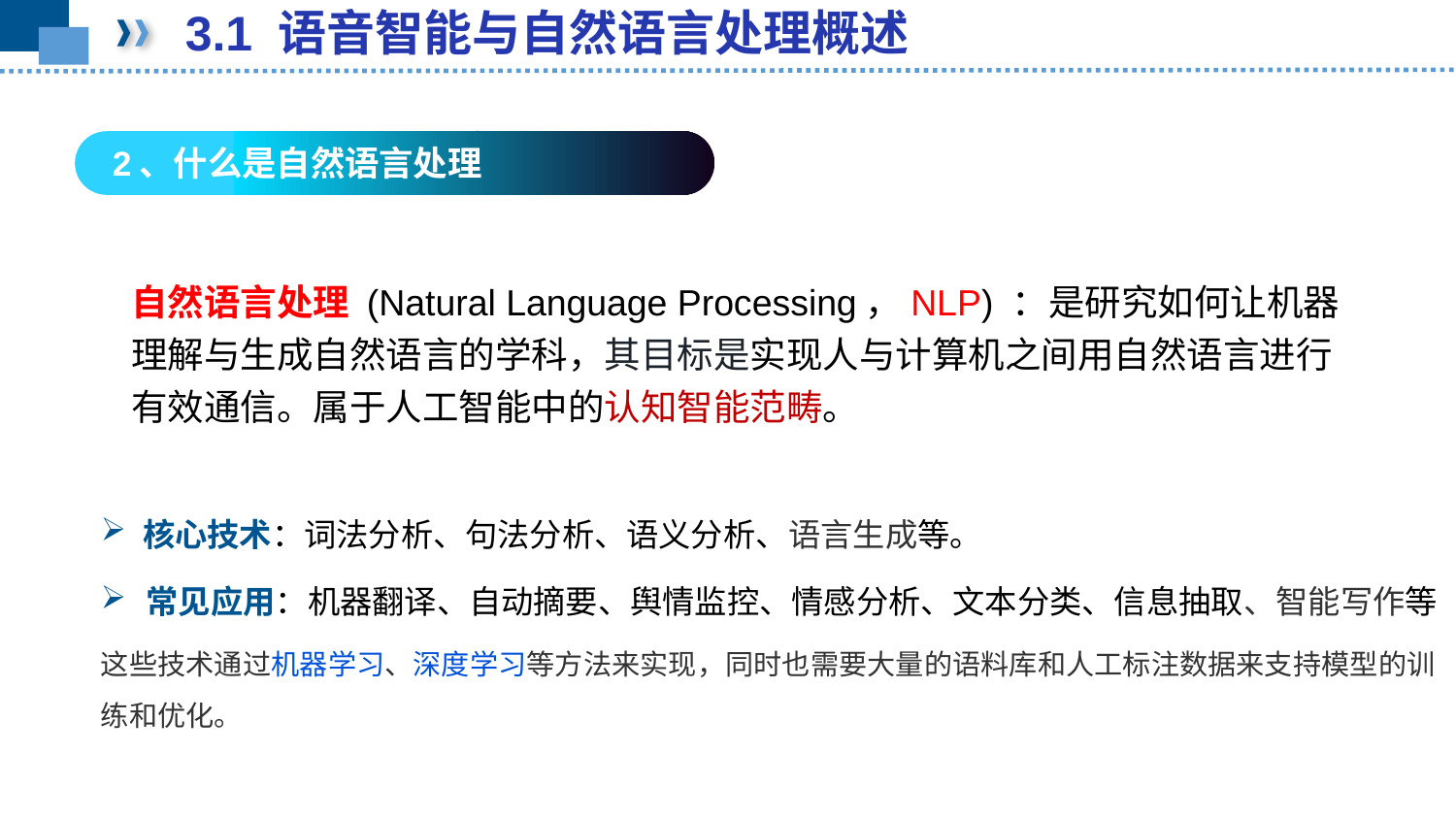

3.1 语音智能与自然语言处理概述

4.1 自然语言处理的概念

2、什么是自然语言处理
自然语言处理 (Natural Language Processing，NLP) ：是研究如何让机器理解与生成自然语言的学科，其目标是实现人与计算机之间用自然语言进行有效通信。属于人工智能中的认知智能范畴。
核心技术：词法分析、句法分析、语义分析、语言生成等。
常见应用：机器翻译、自动摘要、舆情监控、情感分析、文本分类、信息抽取、智能写作等
这些技术通过机器学习、深度学习等方法来实现，同时也需要大量的语料库和人工标注数据来支持模型的训练和优化。